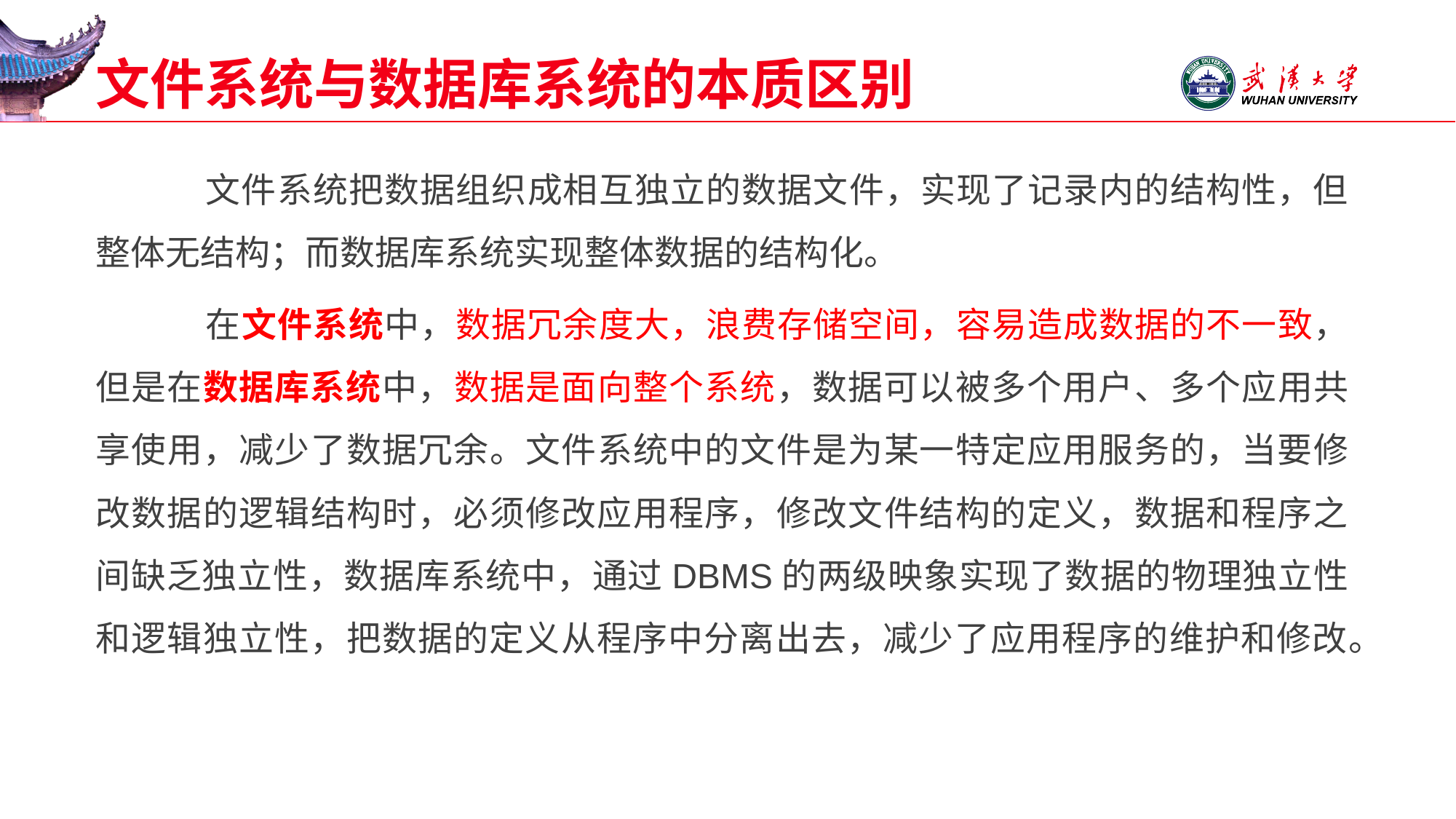

# 文件系统与数据库系统的本质区别
	文件系统把数据组织成相互独立的数据文件，实现了记录内的结构性，但整体无结构；而数据库系统实现整体数据的结构化。
	在文件系统中，数据冗余度大，浪费存储空间，容易造成数据的不一致，但是在数据库系统中，数据是面向整个系统，数据可以被多个用户、多个应用共享使用，减少了数据冗余。文件系统中的文件是为某一特定应用服务的，当要修改数据的逻辑结构时，必须修改应用程序，修改文件结构的定义，数据和程序之间缺乏独立性，数据库系统中，通过DBMS的两级映象实现了数据的物理独立性和逻辑独立性，把数据的定义从程序中分离出去，减少了应用程序的维护和修改。